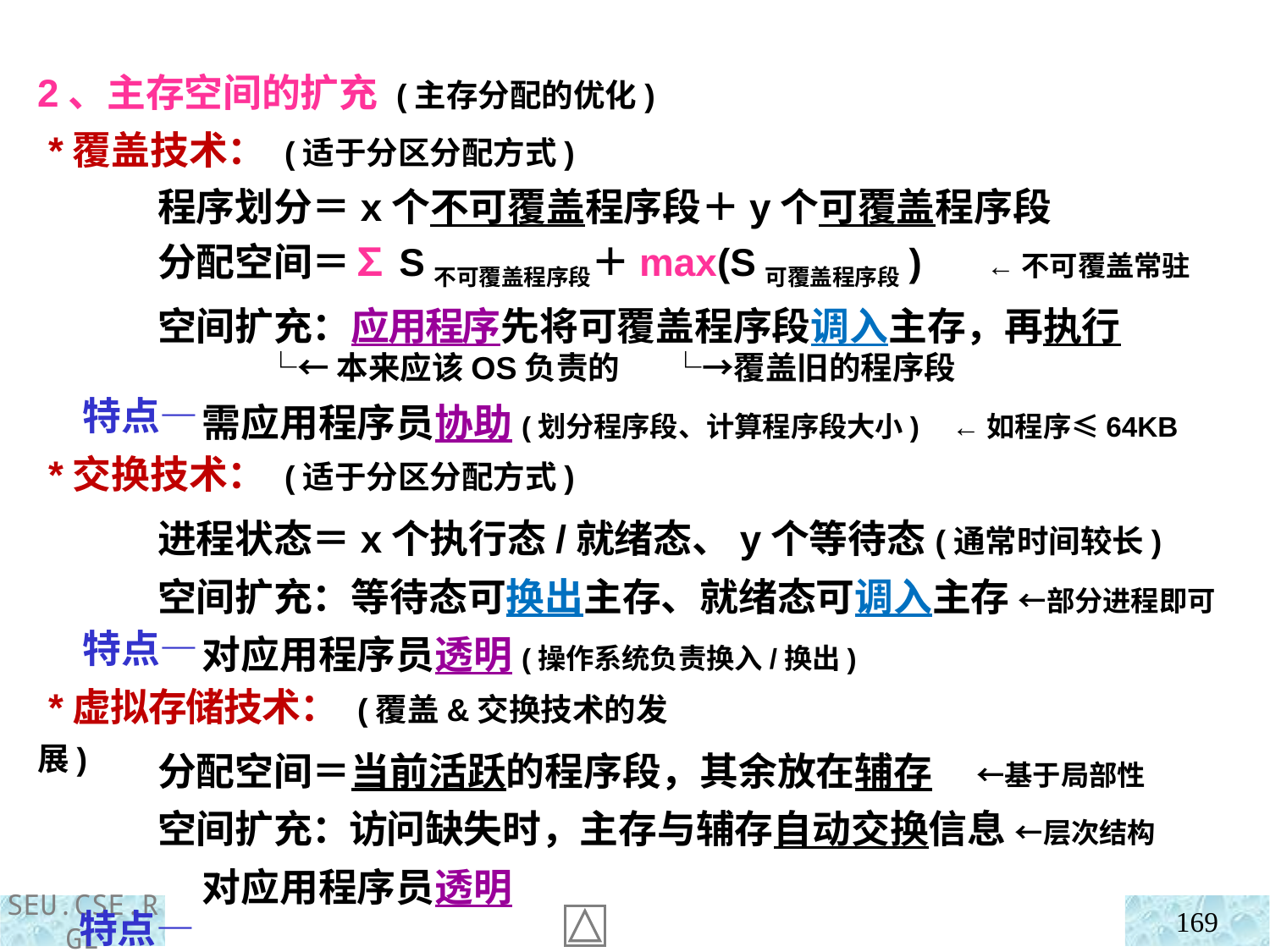

2、主存空间的扩充 (主存分配的优化)
 *覆盖技术： (适于分区分配方式)

    特点—
 *交换技术： (适于分区分配方式)

    特点—
 *虚拟存储技术： (覆盖&交换技术的发展)

    特点—
程序划分＝x个不可覆盖程序段＋y个可覆盖程序段
分配空间＝∑S不可覆盖程序段＋max(S可覆盖程序段)      ←不可覆盖常驻
空间扩充：应用程序先将可覆盖程序段调入主存，再执行
               └←本来应该OS负责的       └→覆盖旧的程序段
    需应用程序员协助(划分程序段、计算程序段大小)   ←如程序≤64KB

进程状态＝x个执行态/就绪态、y个等待态(通常时间较长)
空间扩充：等待态可换出主存、就绪态可调入主存 ←部分进程即可
    对应用程序员透明(操作系统负责换入/换出)

分配空间＝当前活跃的程序段，其余放在辅存     ←基于局部性
空间扩充：访问缺失时，主存与辅存自动交换信息 ←层次结构
    对应用程序员透明
169